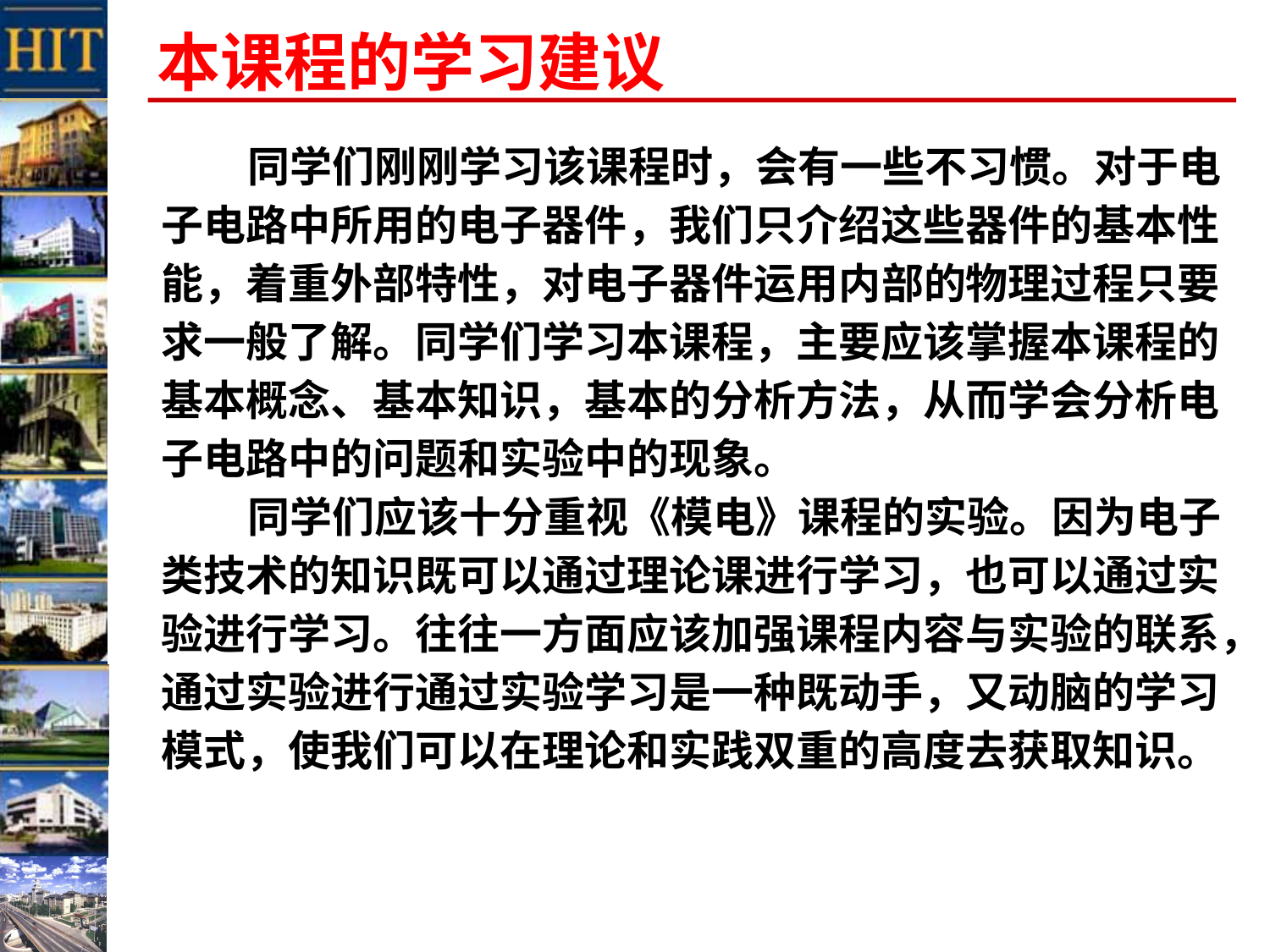

本课程的学习建议
        同学们刚刚学习该课程时，会有一些不习惯。对于电子电路中所用的电子器件，我们只介绍这些器件的基本性能，着重外部特性，对电子器件运用内部的物理过程只要求一般了解。同学们学习本课程，主要应该掌握本课程的基本概念、基本知识，基本的分析方法，从而学会分析电子电路中的问题和实验中的现象。
        同学们应该十分重视《模电》课程的实验。因为电子类技术的知识既可以通过理论课进行学习，也可以通过实验进行学习。往往一方面应该加强课程内容与实验的联系，通过实验进行通过实验学习是一种既动手，又动脑的学习模式，使我们可以在理论和实践双重的高度去获取知识。